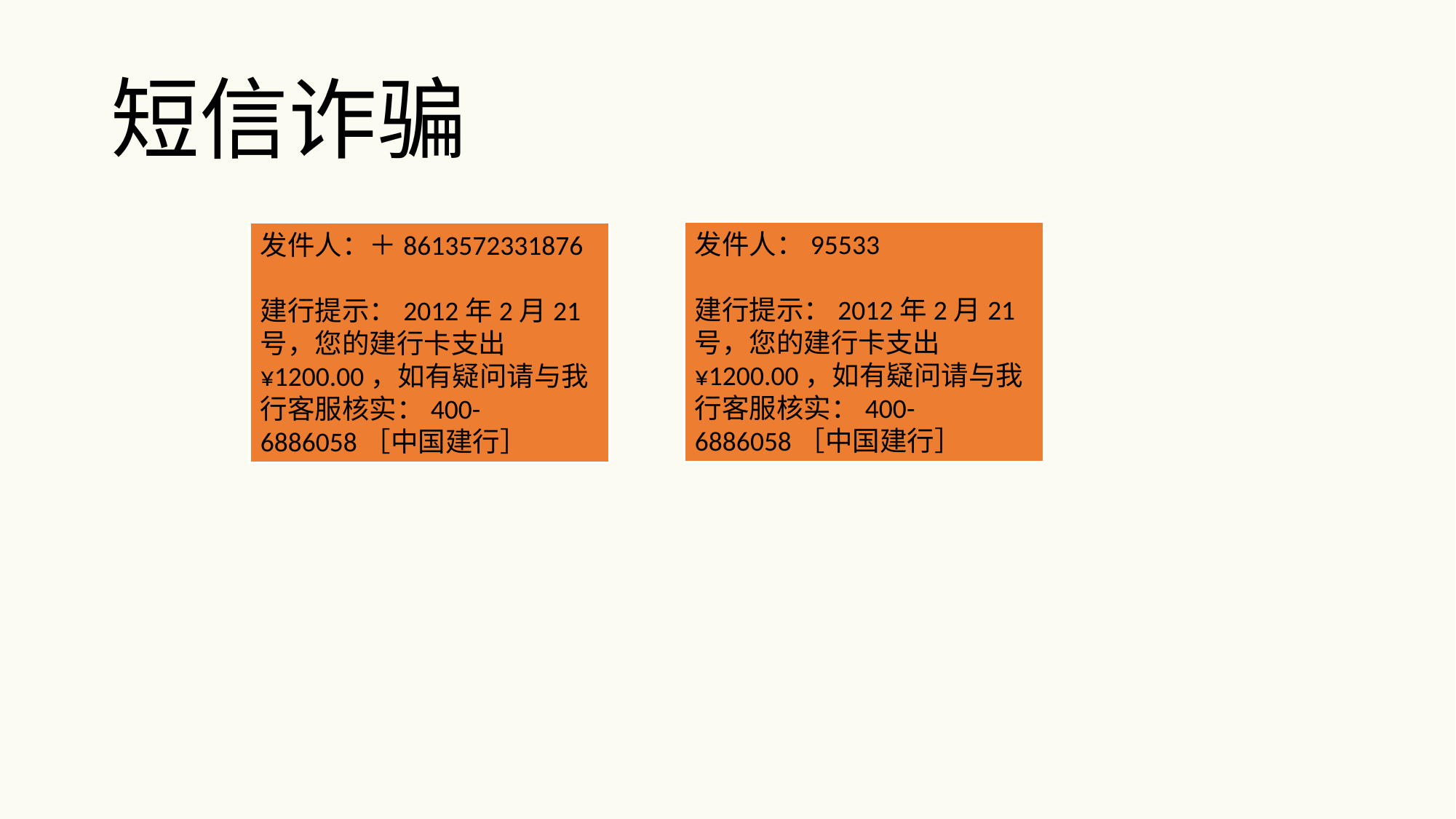

# 短信诈骗
发件人：95533

建行提示：2012年2月21号，您的建行卡支出¥1200.00，如有疑问请与我行客服核实：400-6886058［中国建行］
发件人：＋8613572331876

建行提示：2012年2月21号，您的建行卡支出¥1200.00，如有疑问请与我行客服核实：400-6886058［中国建行］